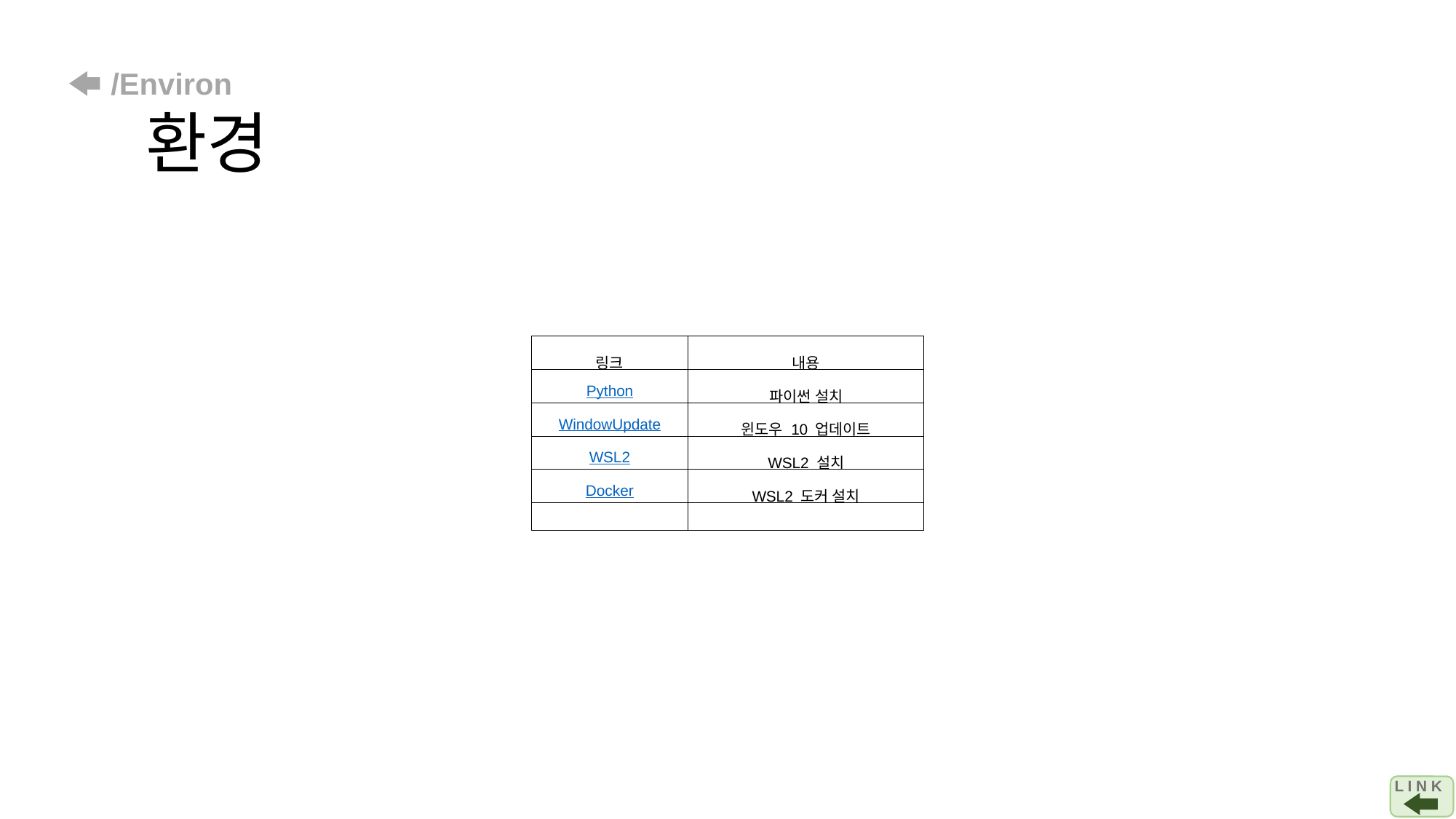

# /Environ 환경

| 링크 | 내용 |
| --- | --- |
| Python | 파이썬 설치 |
| WindowUpdate | 윈도우 10 업데이트 |
| WSL2 | WSL2 설치 |
| Docker | WSL2 도커 설치 |
|  |  |
L I N K